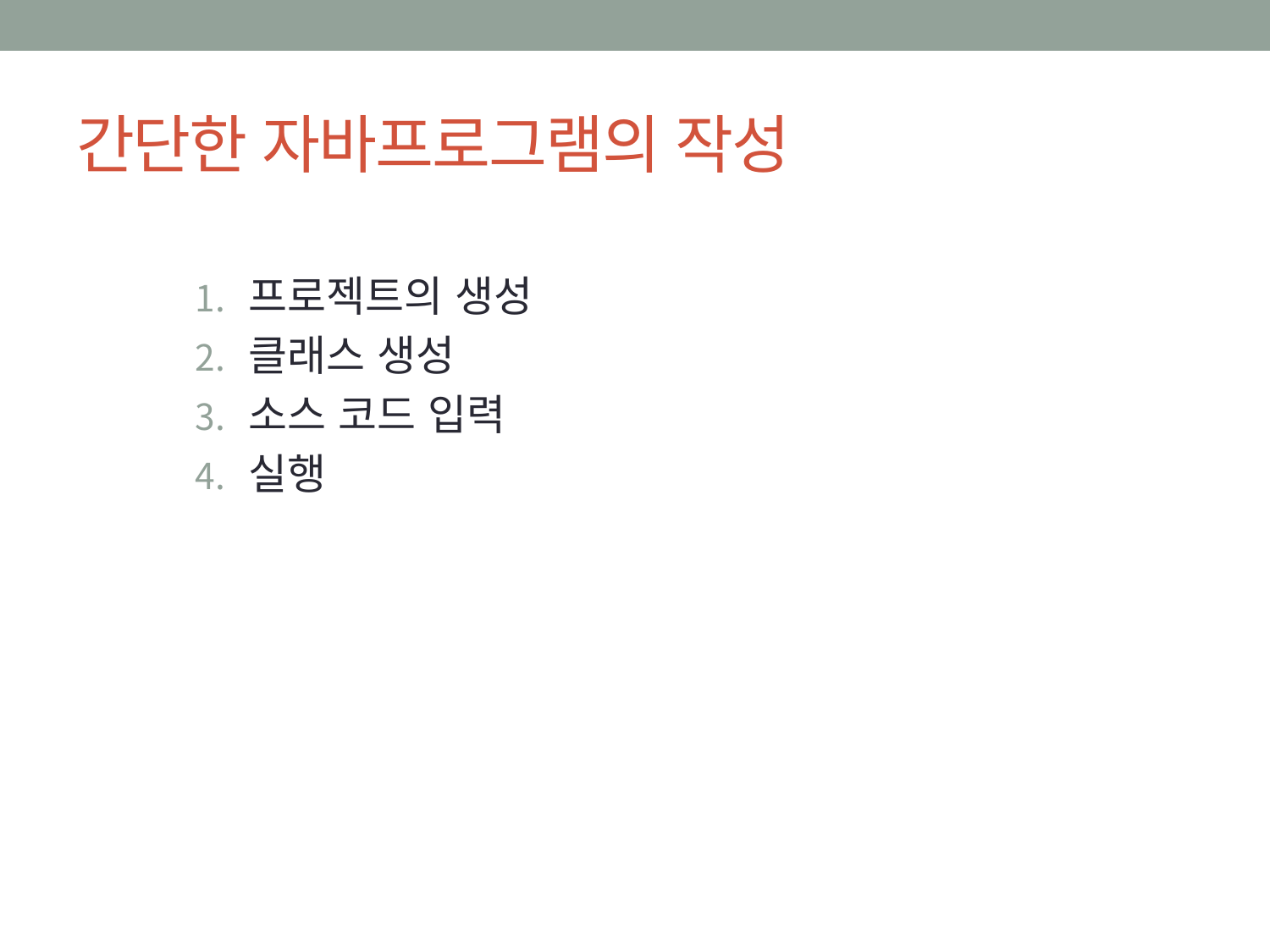

# 간단한 자바프로그램의 작성
프로젝트의 생성
클래스 생성
소스 코드 입력
실행